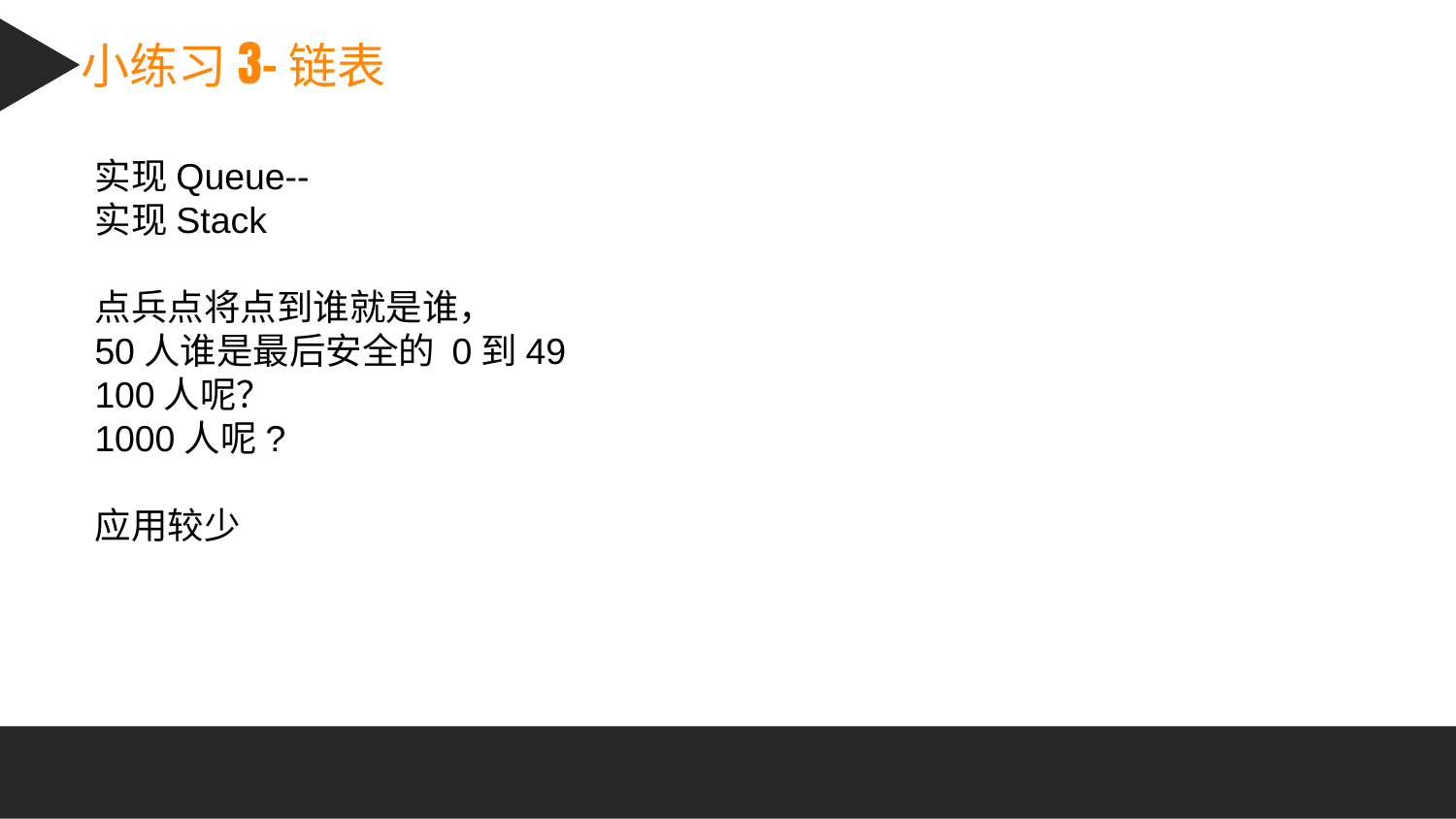

小练习3-链表
实现Queue--
实现Stack

点兵点将点到谁就是谁，
50人谁是最后安全的 0到49
100人呢？
1000人呢?

应用较少